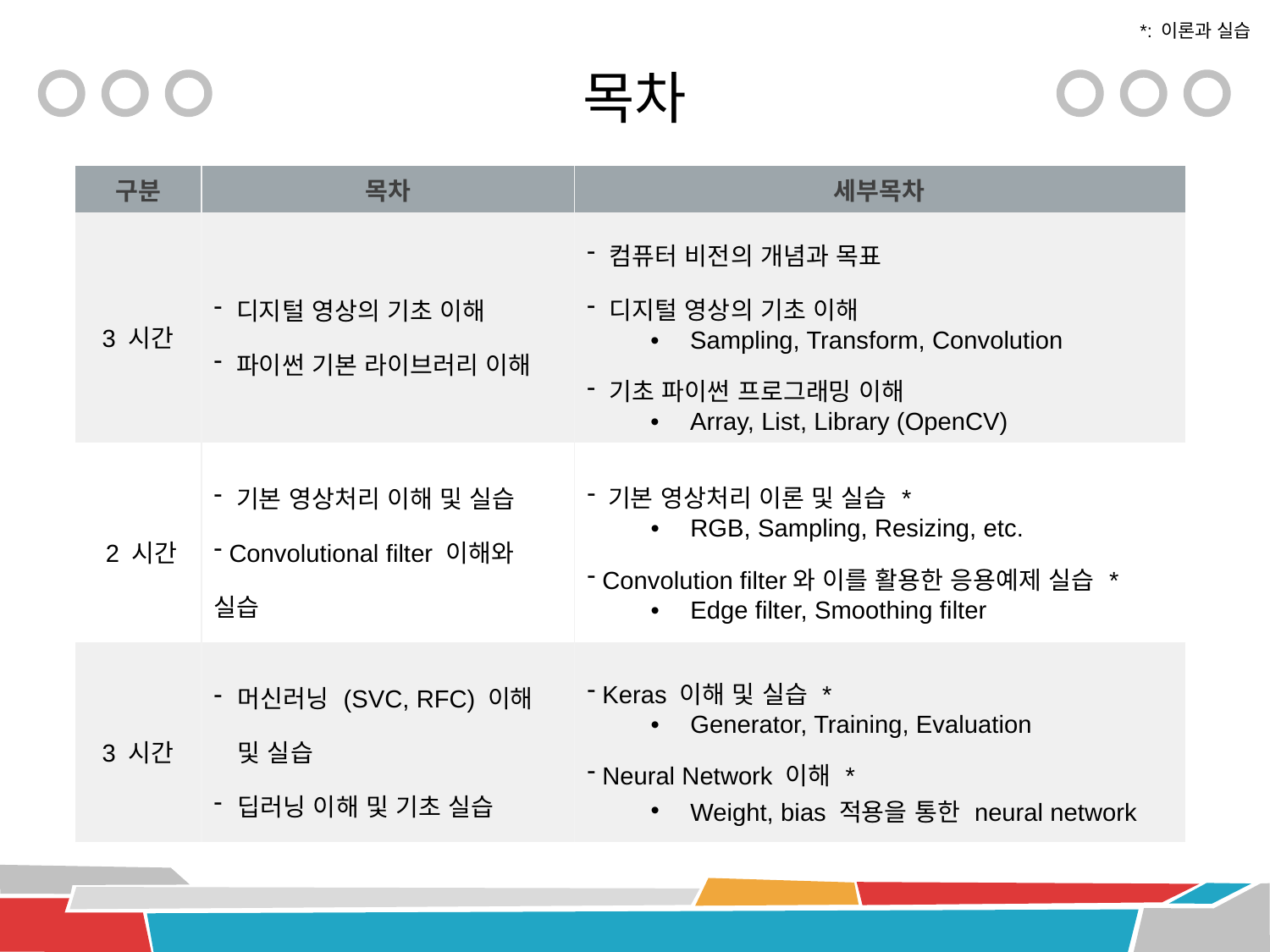

*: 이론과 실습
# 목차
| 구분 | 목차 | 세부목차 |
| --- | --- | --- |
| 3 시간 | 디지털 영상의 기초 이해 파이썬 기본 라이브러리 이해 | 컴퓨터 비전의 개념과 목표 디지털 영상의 기초 이해 Sampling, Transform, Convolution 기초 파이썬 프로그래밍 이해 Array, List, Library (OpenCV) |
| 2 시간 | 기본 영상처리 이해 및 실습 Convolutional filter 이해와 실습 | 기본 영상처리 이론 및 실습 \* RGB, Sampling, Resizing, etc. Convolution filter와 이를 활용한 응용예제 실습 \* Edge filter, Smoothing filter |
| 3 시간 | 머신러닝 (SVC, RFC) 이해 및 실습 딥러닝 이해 및 기초 실습 | Keras 이해 및 실습 \* Generator, Training, Evaluation Neural Network 이해 \* Weight, bias 적용을 통한 neural network |